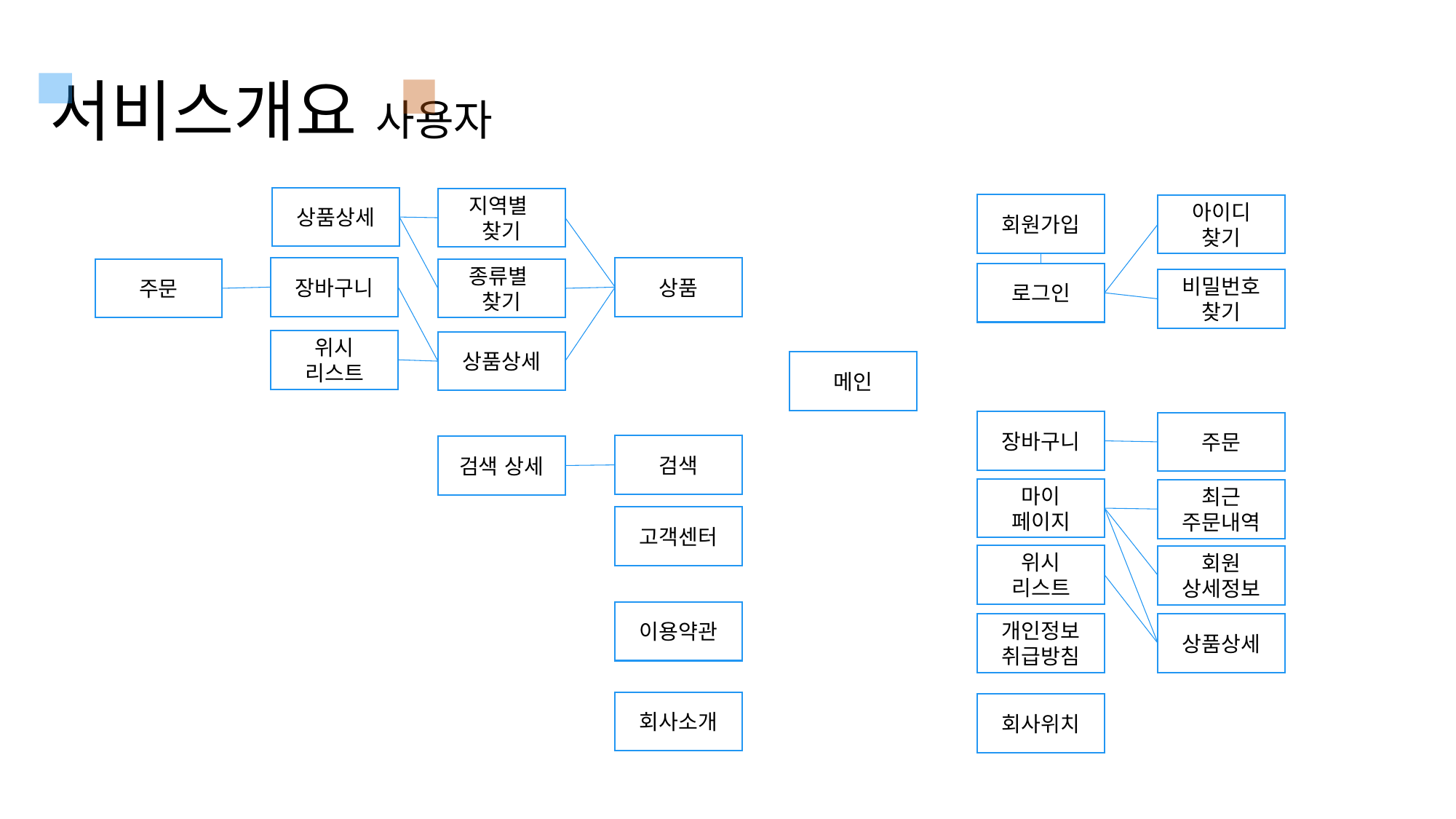

# 서비스개요 사용자

상품상세
지역별
찾기
회원가입
아이디
찾기
장바구니
상품
주문
종류별
찾기
로그인
비밀번호
찾기
위시
리스트
상품상세
메인
장바구니
주문
검색
검색 상세
마이
페이지
최근
주문내역
고객센터
위시
리스트
회원
상세정보
이용약관
개인정보
취급방침
상품상세
회사소개
회사위치